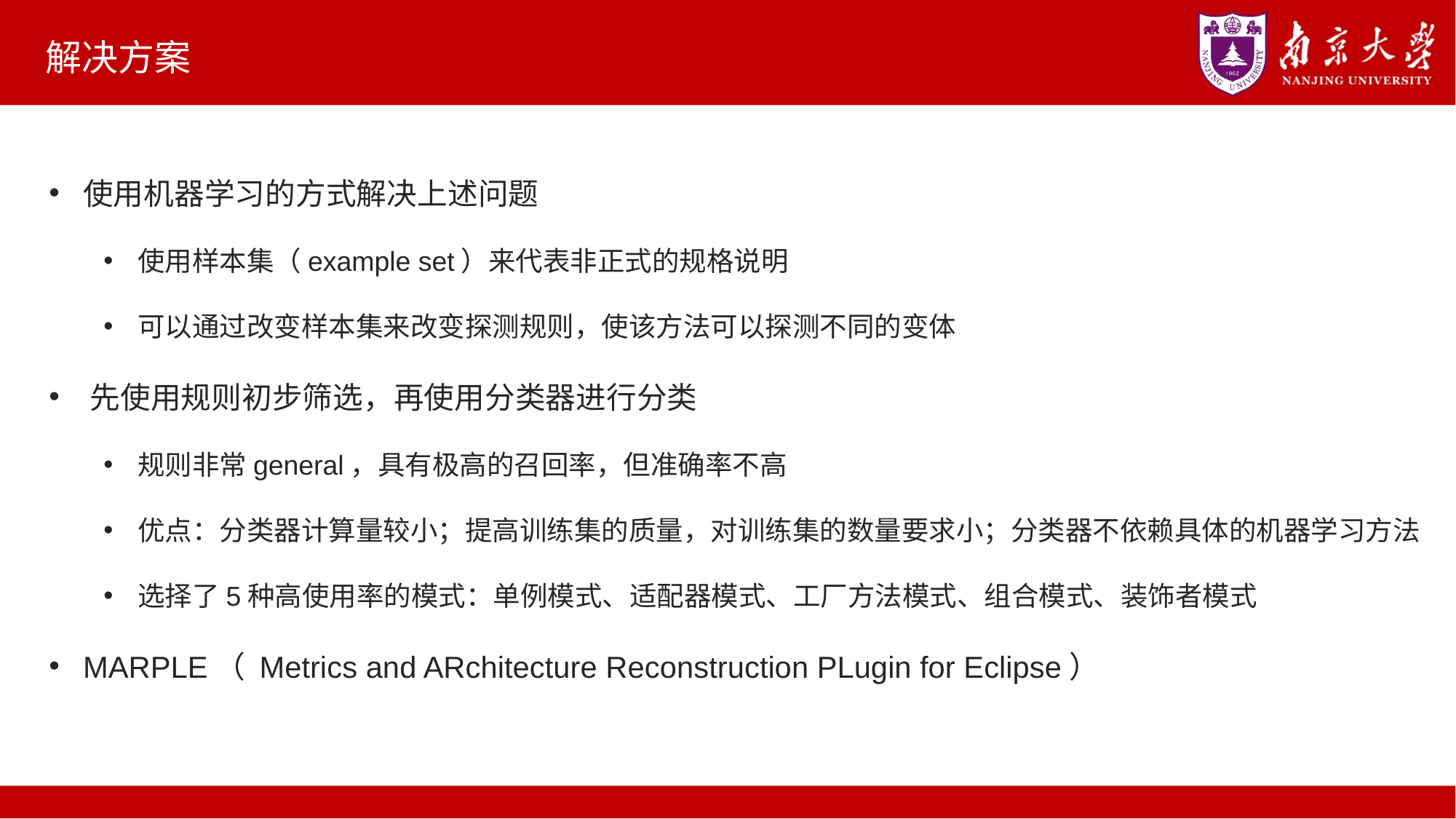

# 解决方案
使用机器学习的方式解决上述问题
使用样本集（example set）来代表非正式的规格说明
可以通过改变样本集来改变探测规则，使该方法可以探测不同的变体
先使用规则初步筛选，再使用分类器进行分类
规则非常general，具有极高的召回率，但准确率不高
优点：分类器计算量较小；提高训练集的质量，对训练集的数量要求小；分类器不依赖具体的机器学习方法
选择了5种高使用率的模式：单例模式、适配器模式、工厂方法模式、组合模式、装饰者模式
MARPLE（ Metrics and ARchitecture Reconstruction PLugin for Eclipse）